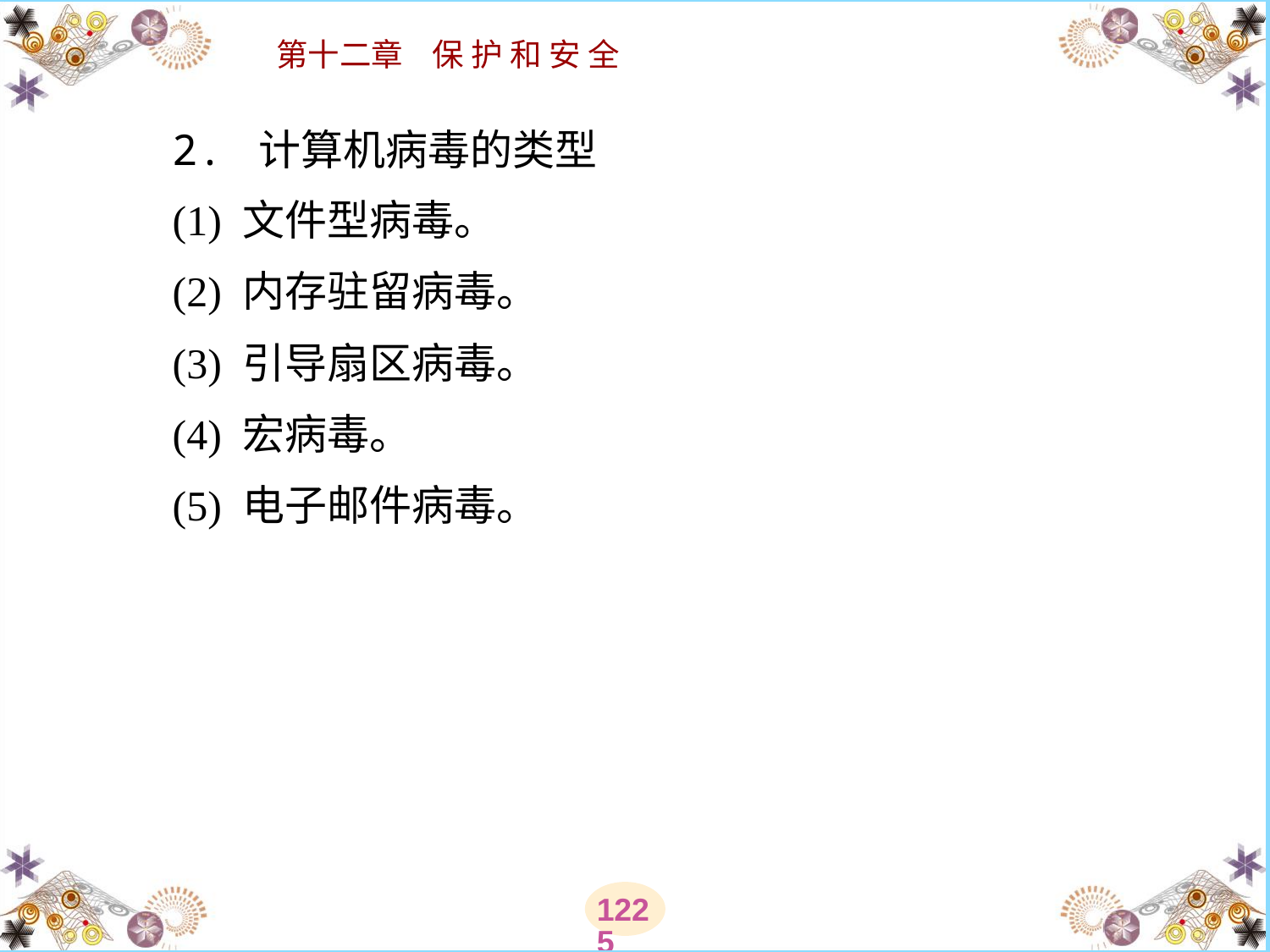

# 2. 计算机病毒的类型 　　(1) 文件型病毒。 　　(2) 内存驻留病毒。 　　(3) 引导扇区病毒。 　　(4) 宏病毒。 　　(5) 电子邮件病毒。